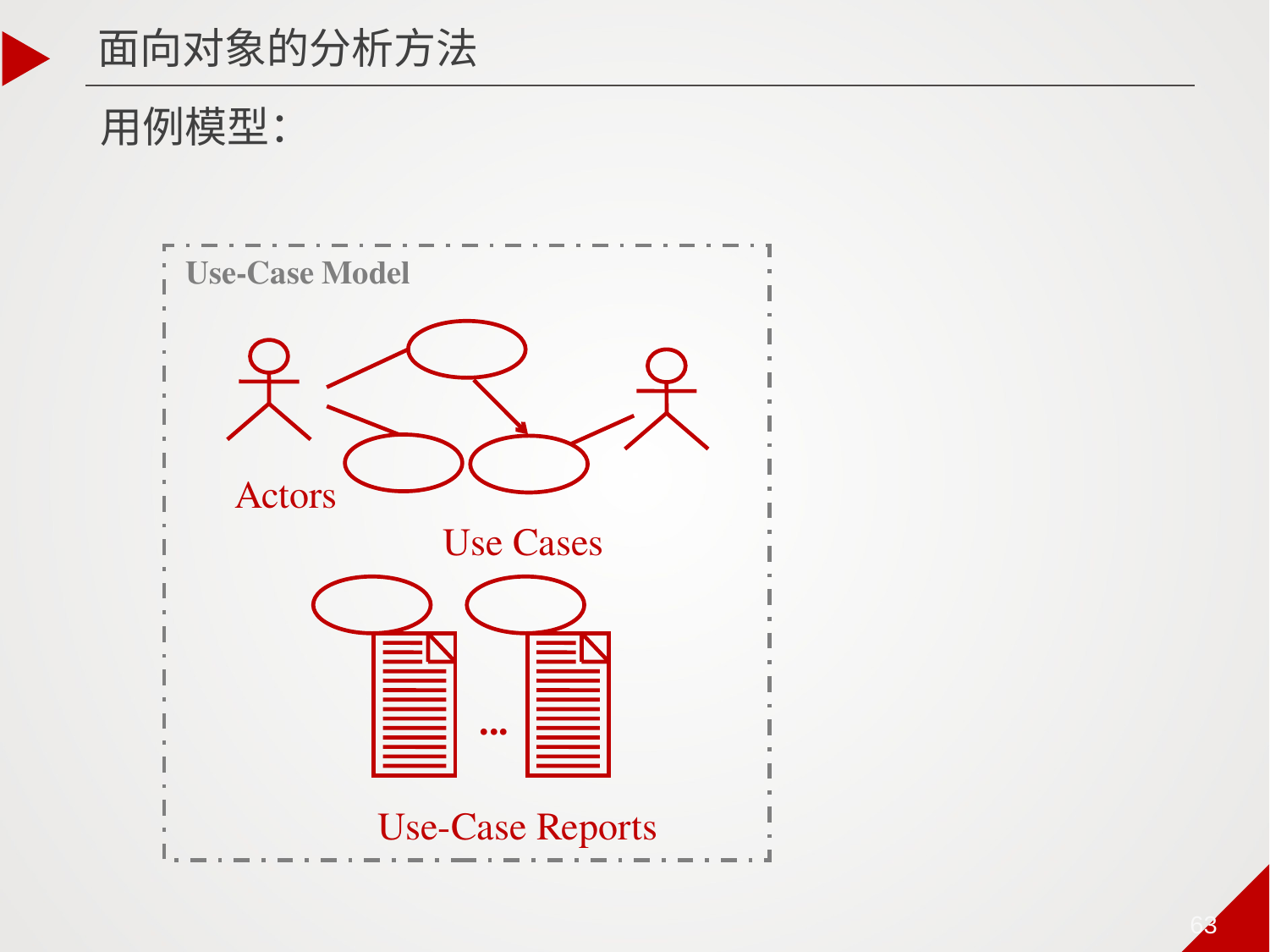

面向对象的分析方法

# 用例模型：

Use-Case Model

Actors
Use Cases

...
Use-Case Reports